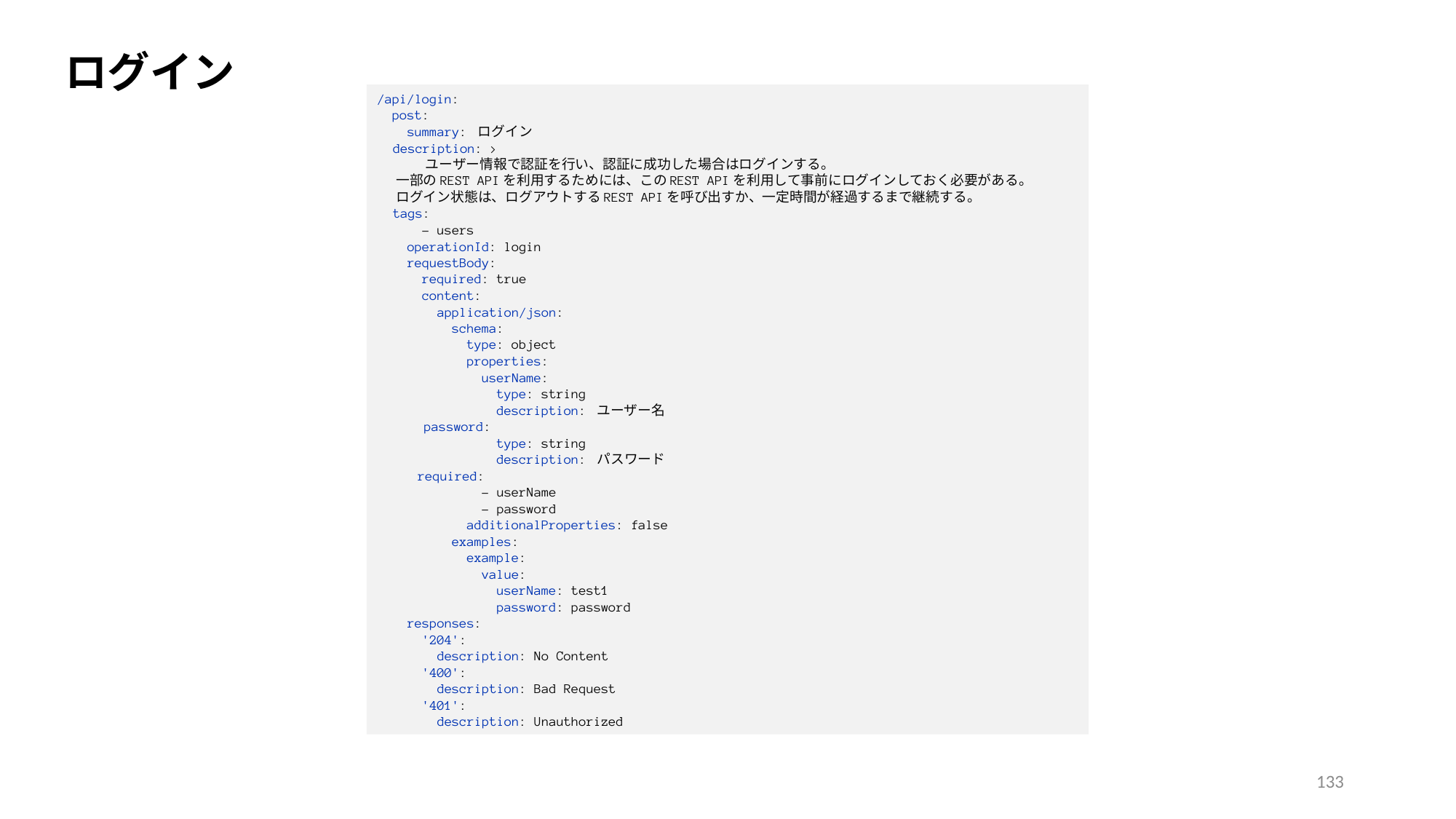

ログイン
/api/login:
  post:
    summary: ログイン
    description: >
      ユーザー情報で認証を行い、認証に成功した場合はログインする。
      一部のREST APIを利用するためには、このREST APIを利用して事前にログインしておく必要がある。
      ログイン状態は、ログアウトするREST APIを呼び出すか、一定時間が経過するまで継続する。
    tags:
      - users
    operationId: login
    requestBody:
      required: true
      content:
        application/json:
          schema:
            type: object
            properties:
              userName:
                type: string
                description: ユーザー名
              password:
                type: string
                description: パスワード
            required:
              - userName
              - password
            additionalProperties: false
          examples:
            example:
              value:
                userName: test1
                password: password
    responses:
      '204':
        description: No Content
      '400':
        description: Bad Request
      '401':
        description: Unauthorized
133